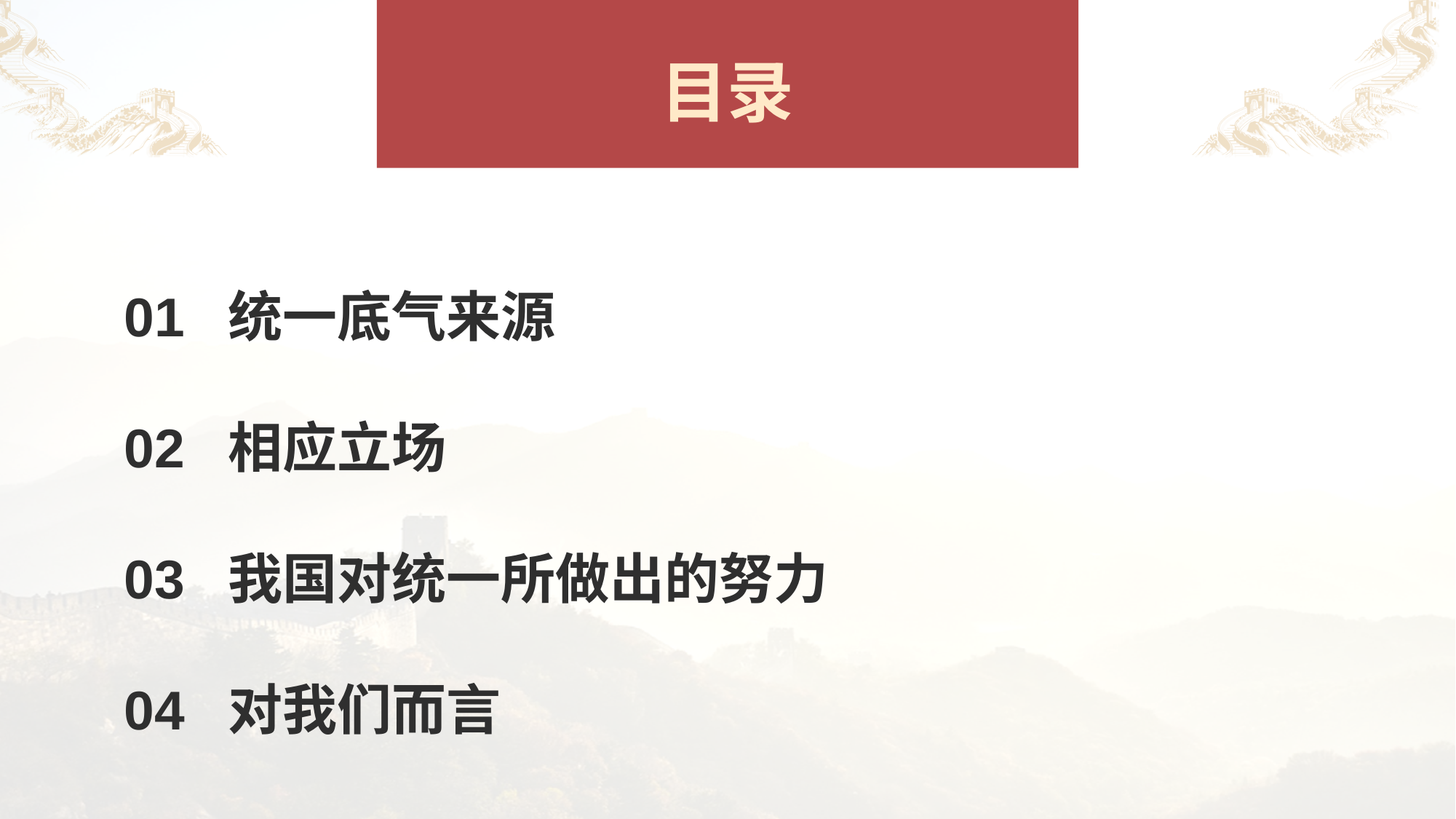

# 目录
01  统一底气来源
02  相应立场
03  我国对统一所做出的努力
04  对我们而言